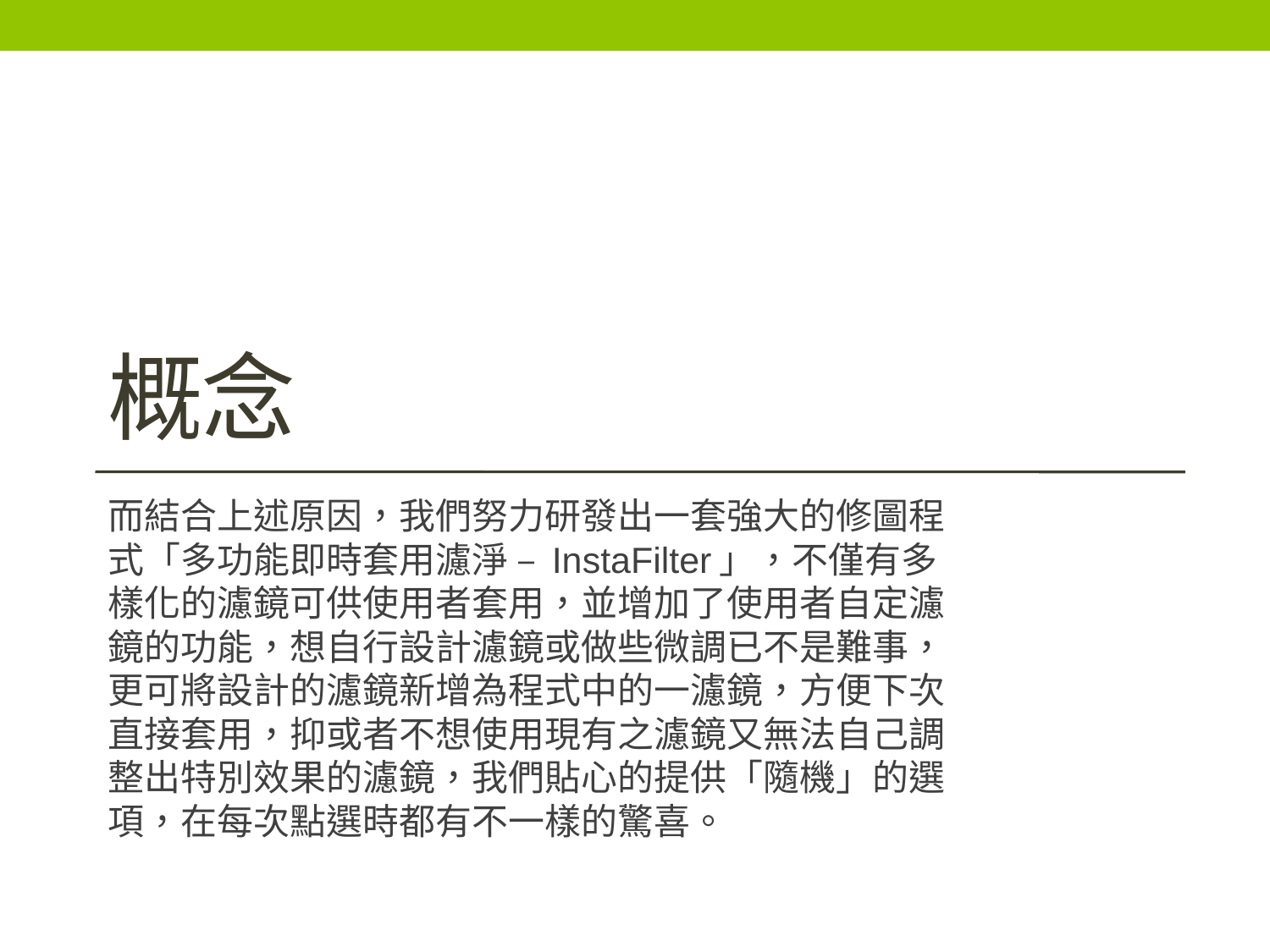

# 概念
而結合上述原因，我們努力研發出一套強大的修圖程式「多功能即時套用濾淨 – InstaFilter」，不僅有多樣化的濾鏡可供使用者套用，並增加了使用者自定濾鏡的功能，想自行設計濾鏡或做些微調已不是難事，更可將設計的濾鏡新增為程式中的一濾鏡，方便下次直接套用，抑或者不想使用現有之濾鏡又無法自己調整出特別效果的濾鏡，我們貼心的提供「隨機」的選項，在每次點選時都有不一樣的驚喜。